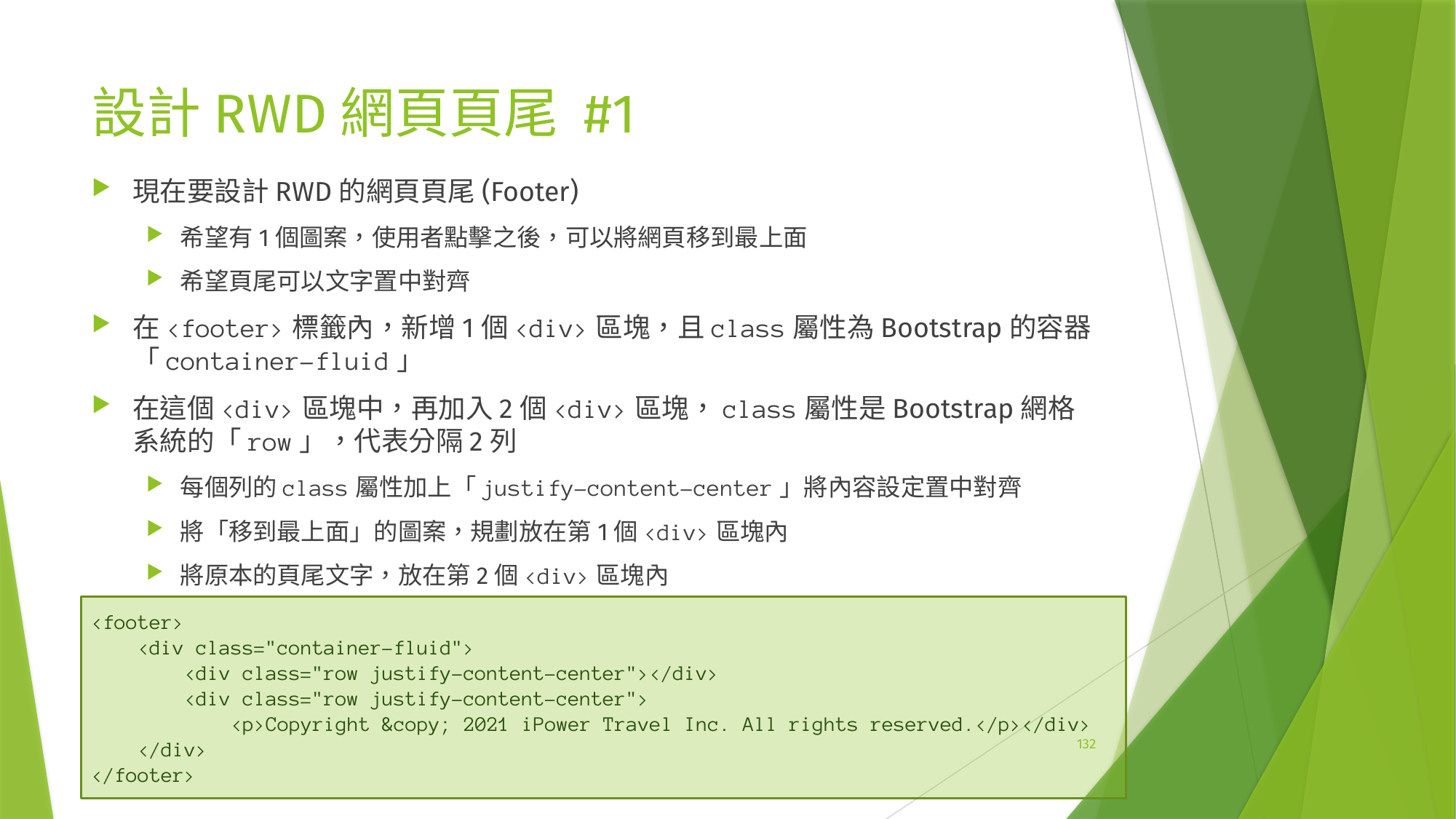

# 設計RWD網頁頁尾 #1
現在要設計RWD的網頁頁尾(Footer)
希望有1個圖案，使用者點擊之後，可以將網頁移到最上面
希望頁尾可以文字置中對齊
在<footer>標籤內，新增1個<div>區塊，且class屬性為Bootstrap的容器「container-fluid」
在這個<div>區塊中，再加入2個<div>區塊，class屬性是Bootstrap網格系統的「row」，代表分隔2列
每個列的class屬性加上「justify-content-center」將內容設定置中對齊
將「移到最上面」的圖案，規劃放在第1個<div>區塊內
將原本的頁尾文字，放在第2個<div>區塊內
<footer>
    <div class="container-fluid">
        <div class="row justify-content-center"></div>
        <div class="row justify-content-center">
            <p>Copyright &copy; 2021 iPower Travel Inc. All rights reserved.</p></div>
    </div>
</footer>
132